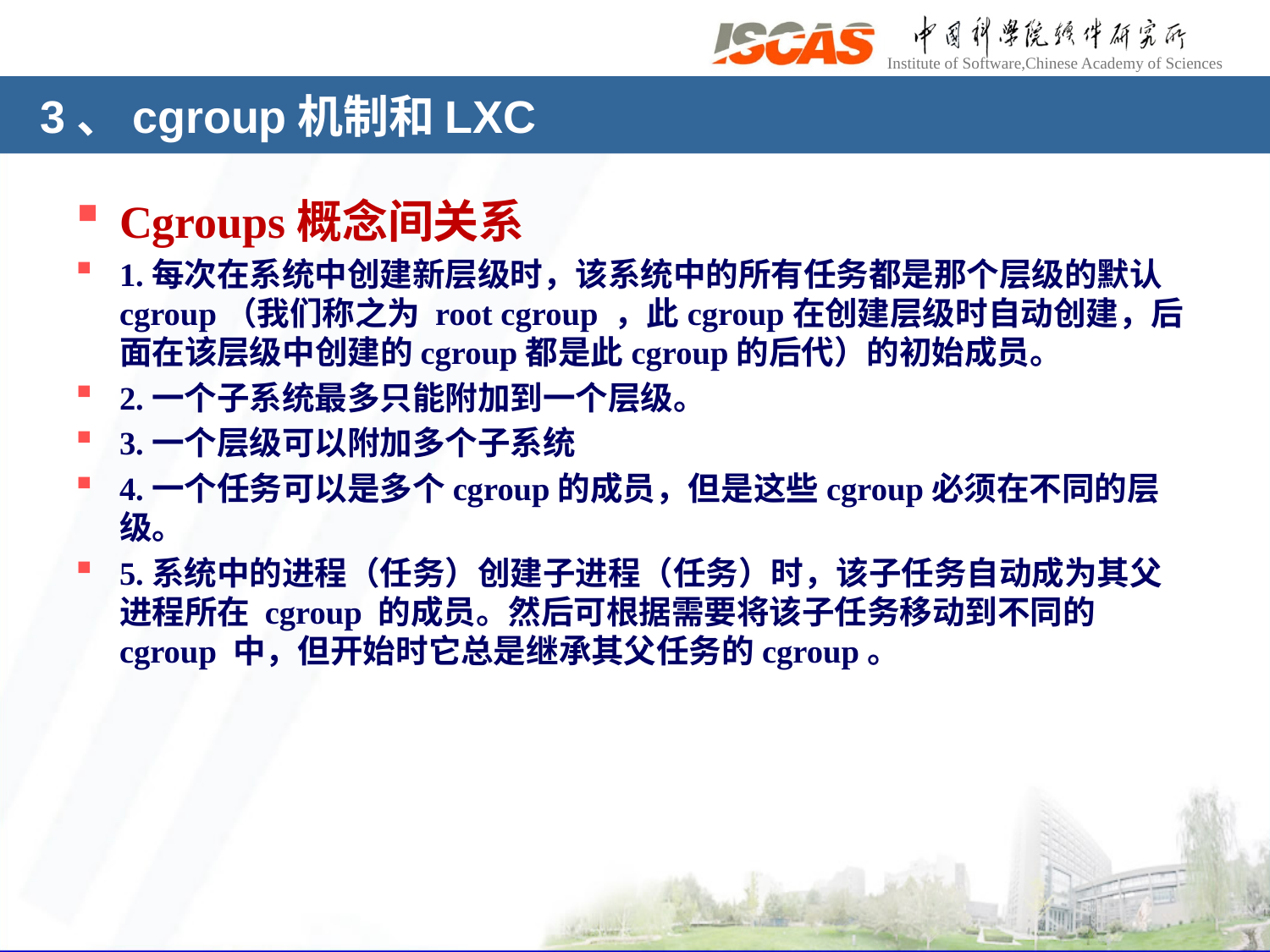

# 3、cgroup机制和LXC
Cgroups概念间关系
1.每次在系统中创建新层级时，该系统中的所有任务都是那个层级的默认 cgroup（我们称之为 root cgroup ，此cgroup在创建层级时自动创建，后面在该层级中创建的cgroup都是此cgroup的后代）的初始成员。
2.一个子系统最多只能附加到一个层级。
3.一个层级可以附加多个子系统
4.一个任务可以是多个cgroup的成员，但是这些cgroup必须在不同的层级。
5.系统中的进程（任务）创建子进程（任务）时，该子任务自动成为其父进程所在 cgroup 的成员。然后可根据需要将该子任务移动到不同的 cgroup 中，但开始时它总是继承其父任务的cgroup。